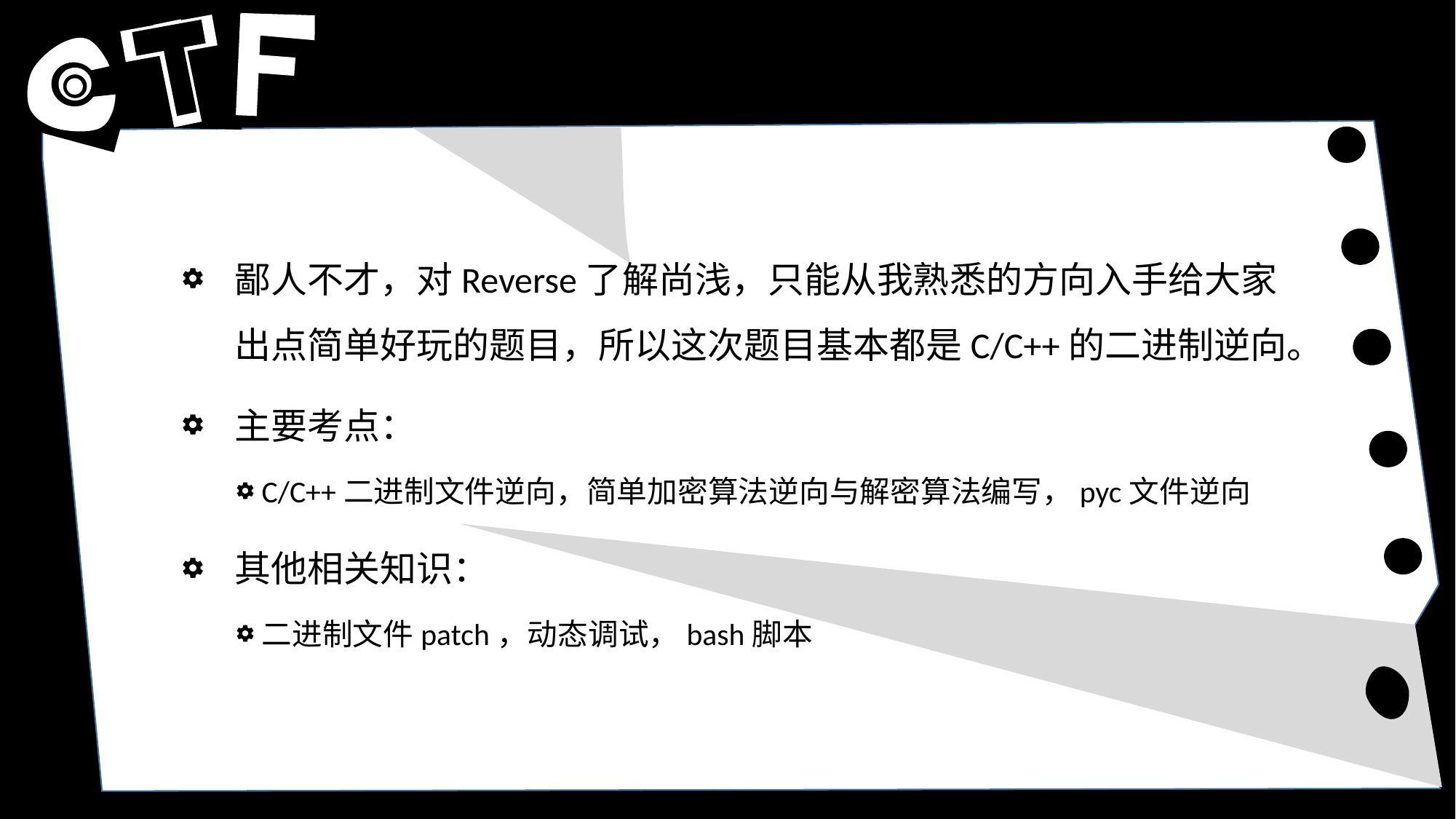

鄙人不才，对Reverse了解尚浅，只能从我熟悉的方向入手给大家出点简单好玩的题目，所以这次题目基本都是C/C++的二进制逆向。
主要考点：
C/C++二进制文件逆向，简单加密算法逆向与解密算法编写，pyc文件逆向
其他相关知识：
二进制文件patch，动态调试，bash脚本